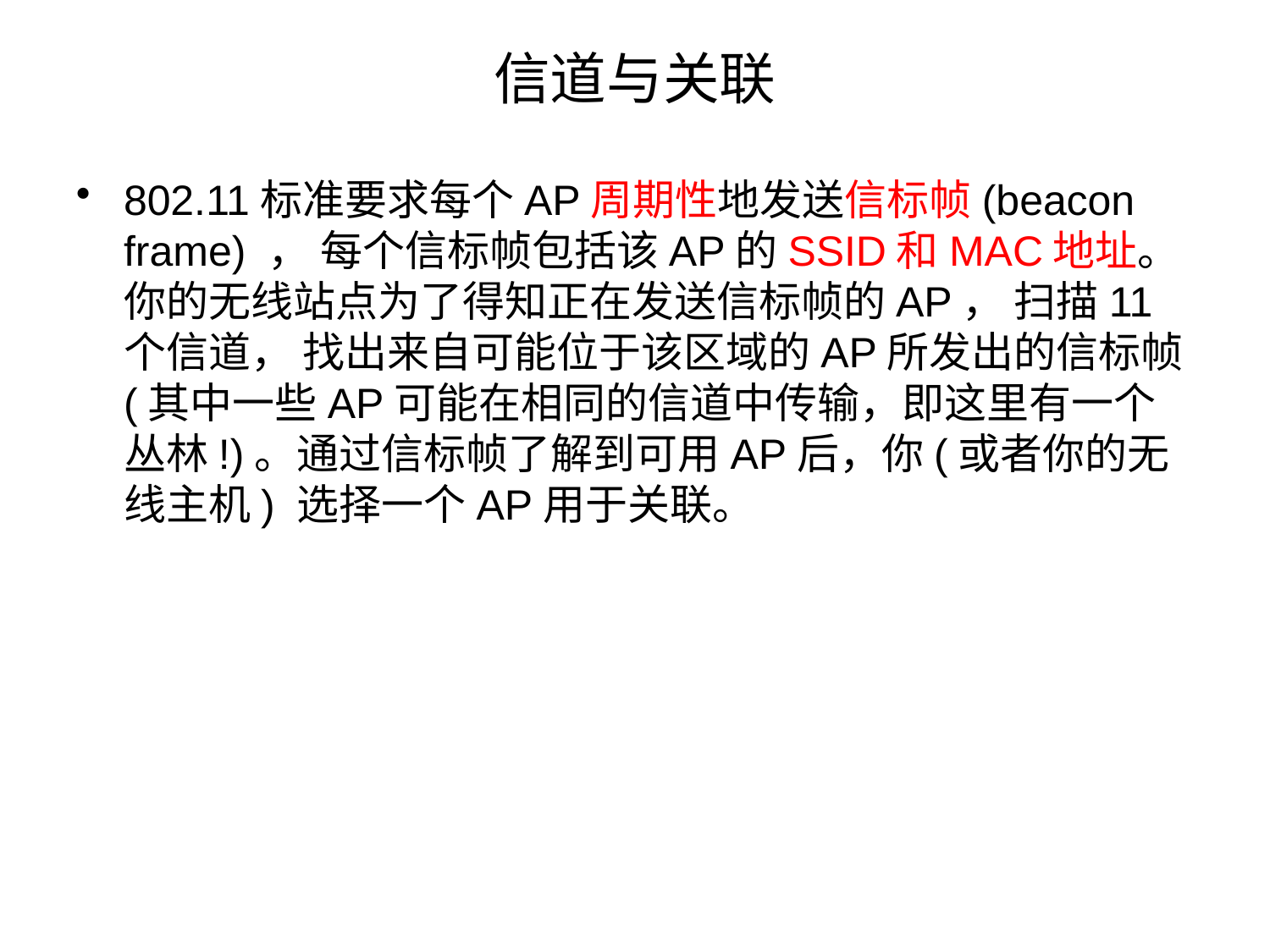

# 信道与关联
802.11标准要求每个AP周期性地发送信标帧(beacon frame) ， 每个信标帧包括该AP的SSID和MAC地址。你的无线站点为了得知正在发送信标帧的AP， 扫描11个信道， 找出来自可能位于该区域的AP所发出的信标帧(其中一些AP可能在相同的信道中传输，即这里有一个丛林!)。通过信标帧了解到可用AP后，你(或者你的无线主机) 选择一个AP用于关联。